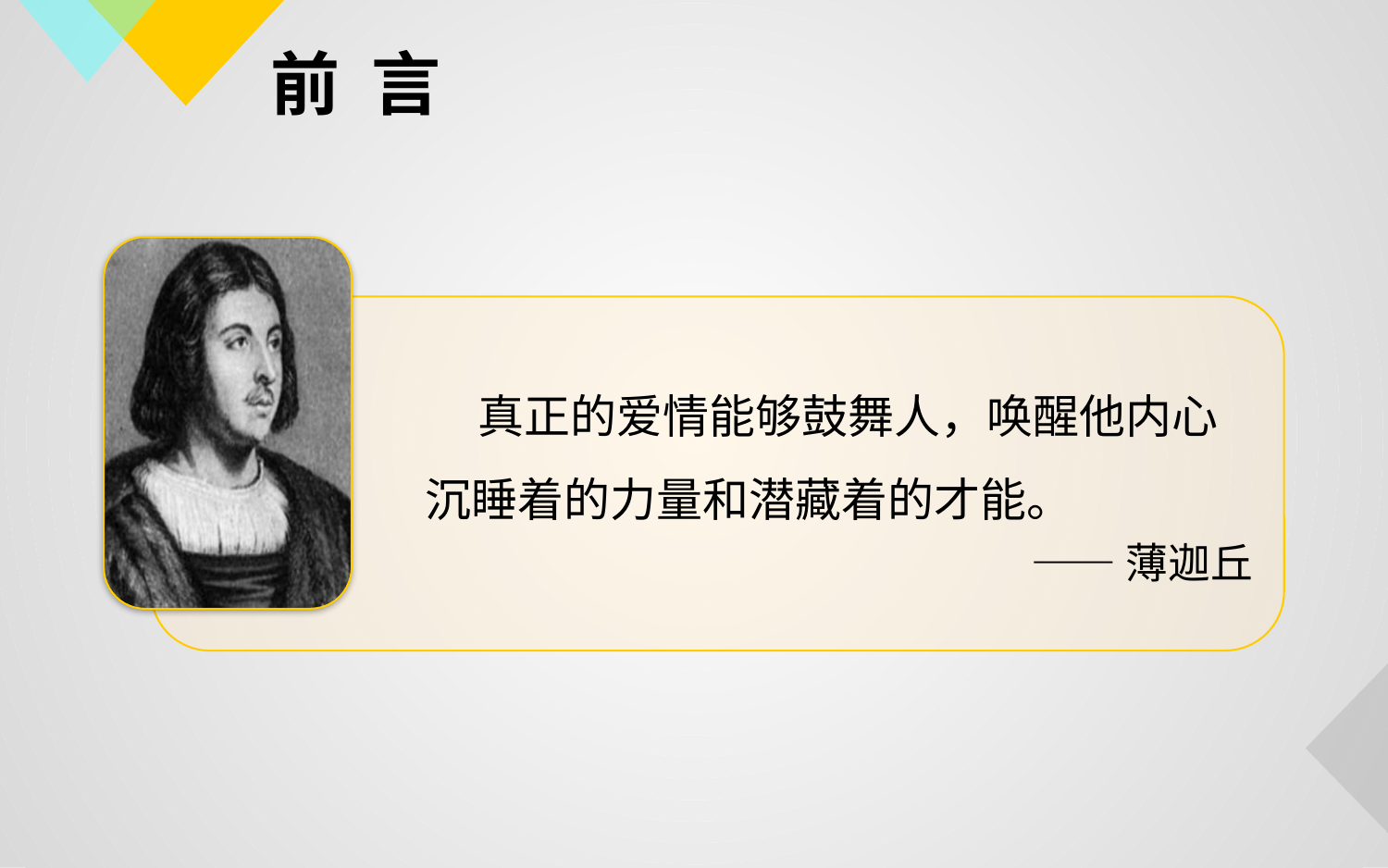

# 前  言
    真正的爱情能够鼓舞人，唤醒他内心沉睡着的力量和潜藏着的才能。
——薄迦丘